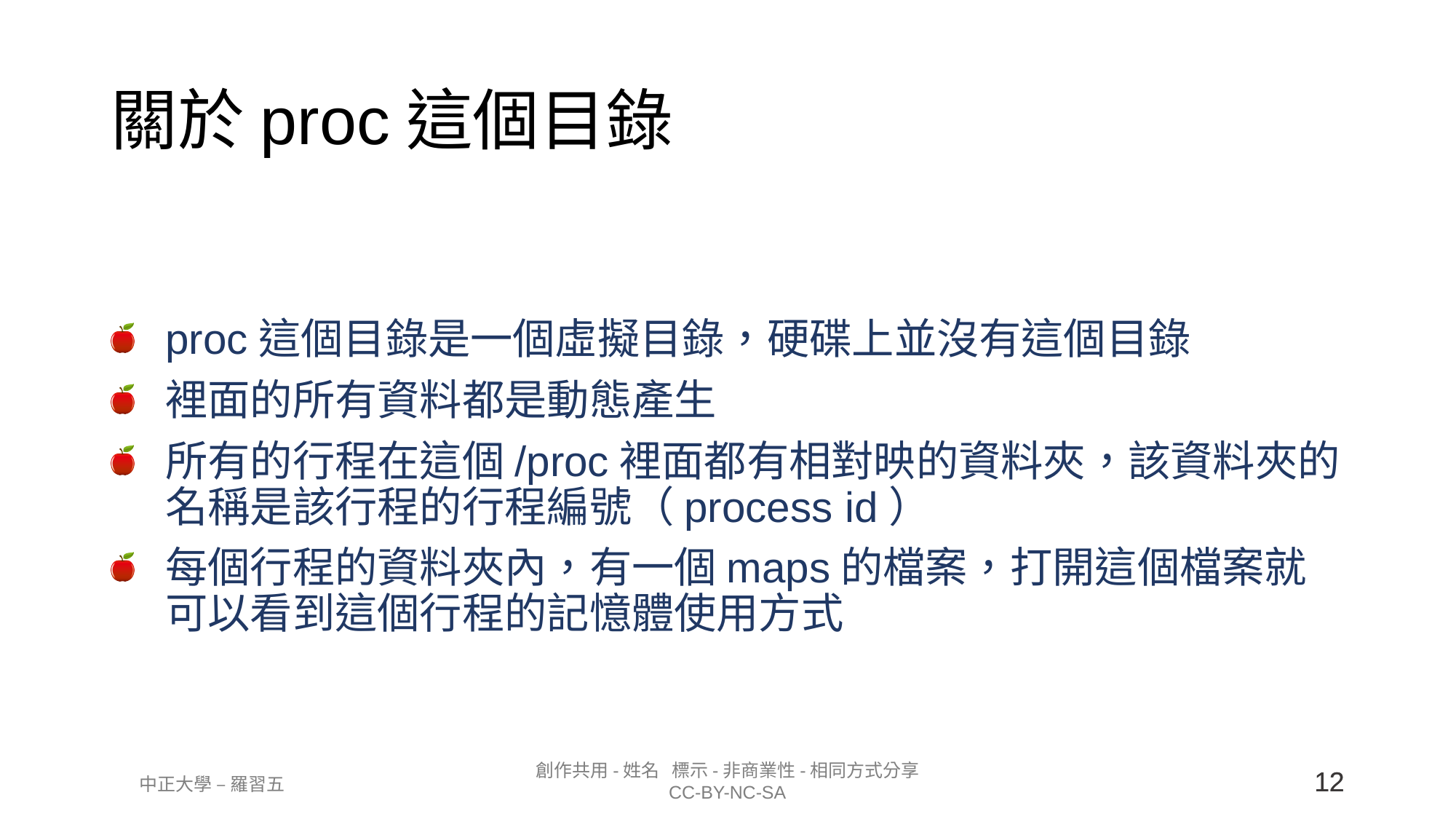

# 關於proc這個目錄
proc這個目錄是一個虛擬目錄，硬碟上並沒有這個目錄
裡面的所有資料都是動態產生
所有的行程在這個/proc裡面都有相對映的資料夾，該資料夾的名稱是該行程的行程編號（process id）
每個行程的資料夾內，有一個maps的檔案，打開這個檔案就可以看到這個行程的記憶體使用方式